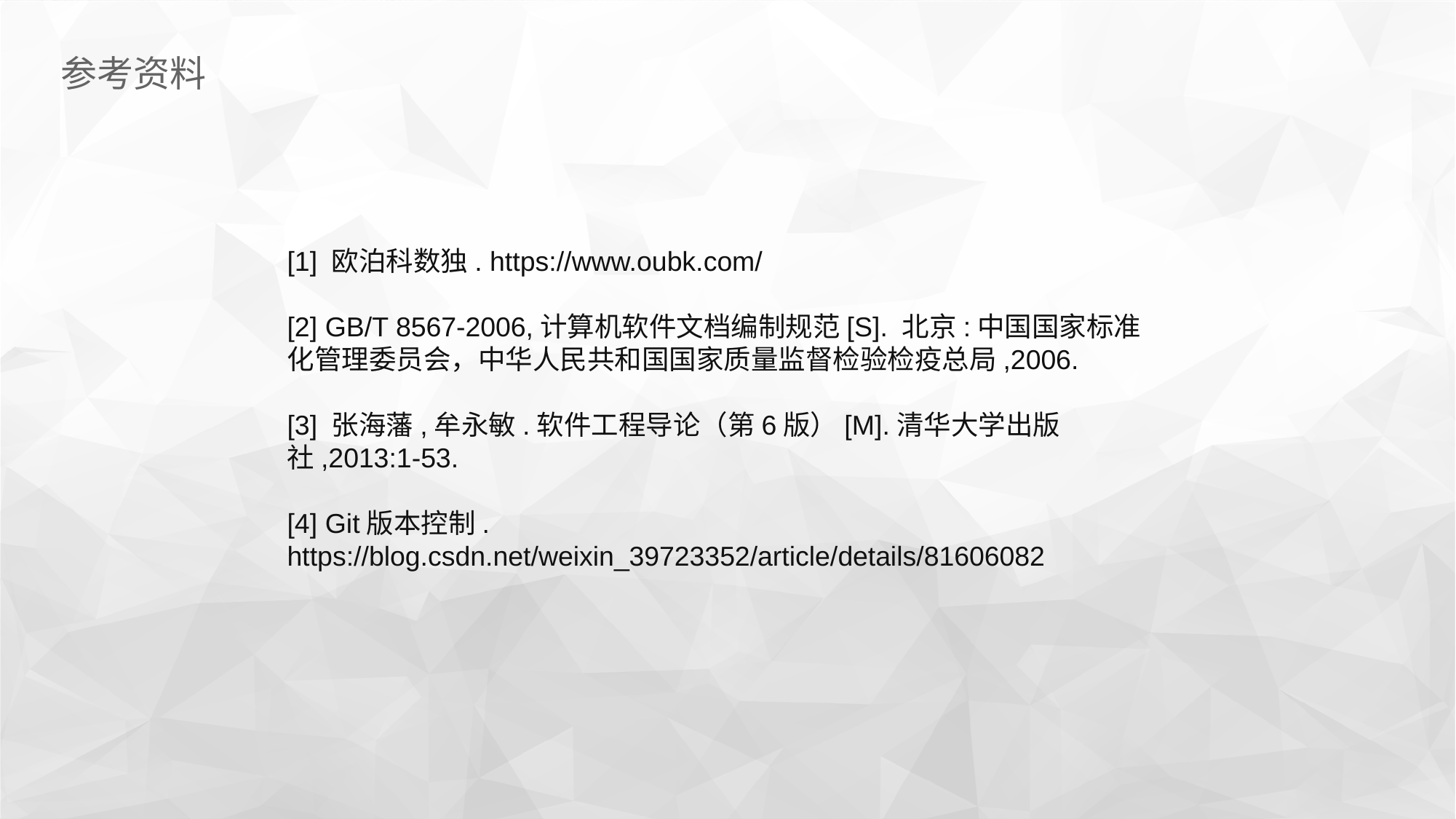

参考资料
[1] 欧泊科数独. https://www.oubk.com/

[2] GB/T 8567-2006,计算机软件文档编制规范[S]. 北京:中国国家标准化管理委员会，中华人民共和国国家质量监督检验检疫总局,2006.

[3] 张海藩,牟永敏.软件工程导论（第6版）[M].清华大学出版社,2013:1-53.

[4] Git版本控制. https://blog.csdn.net/weixin_39723352/article/details/81606082